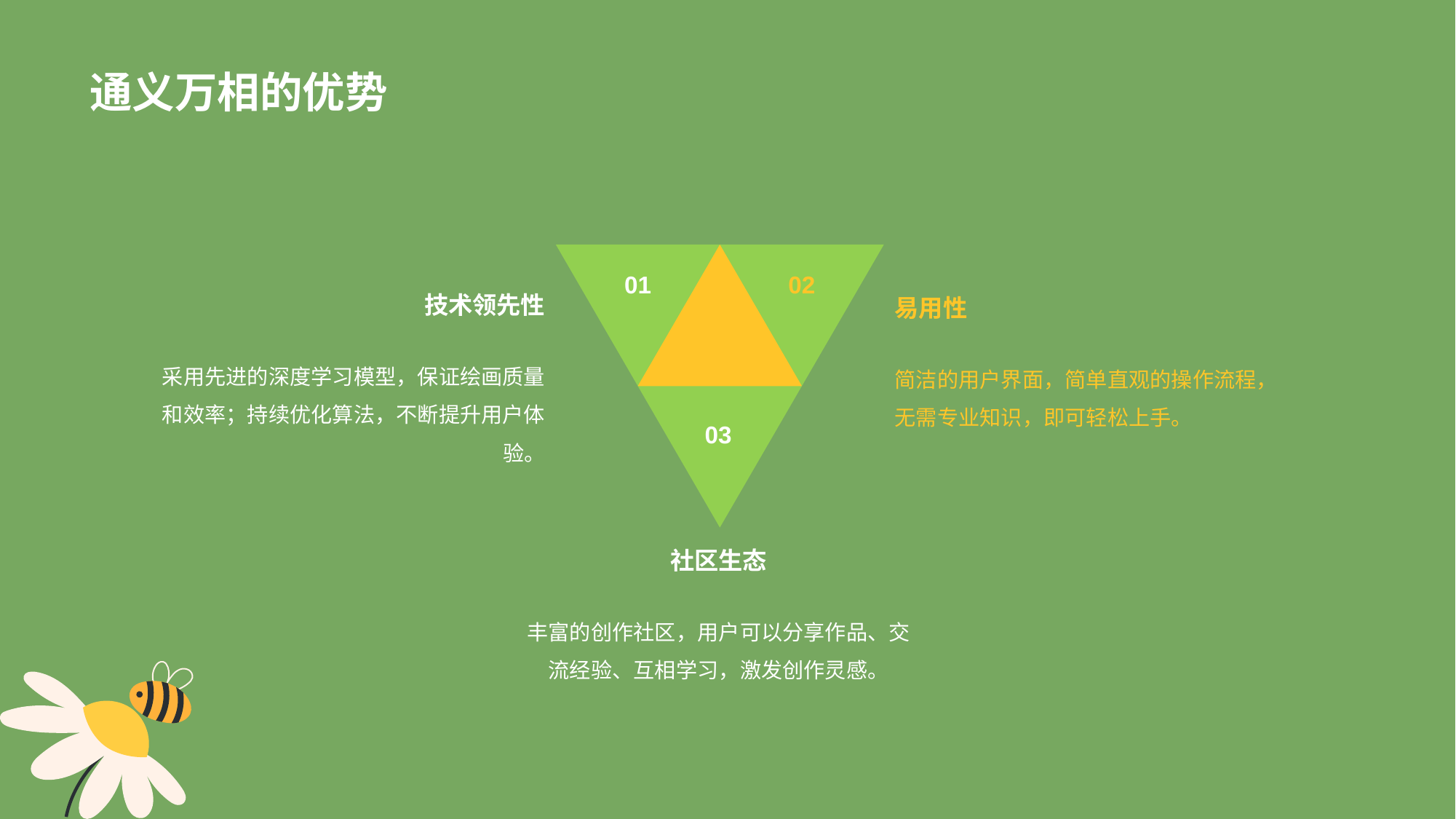

# 通义万相的优势

01
02
技术领先性
易用性
采用先进的深度学习模型，保证绘画质量和效率；持续优化算法，不断提升用户体验。
简洁的用户界面，简单直观的操作流程，无需专业知识，即可轻松上手。
03
社区生态
丰富的创作社区，用户可以分享作品、交流经验、互相学习，激发创作灵感。